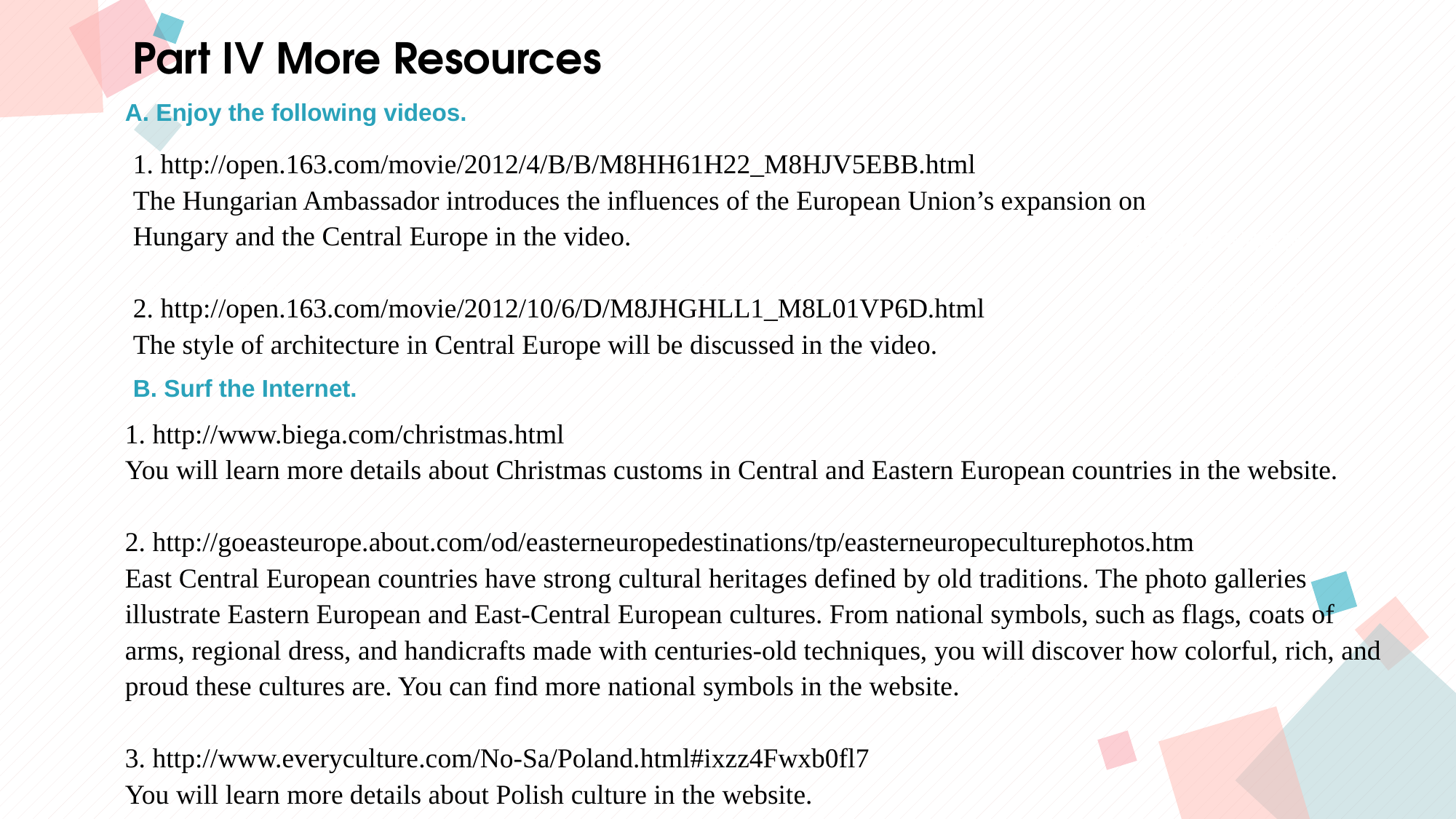

Part IV More Resources
A. Enjoy the following videos.
1. http://open.163.com/movie/2012/4/B/B/M8HH61H22_M8HJV5EBB.html
The Hungarian Ambassador introduces the influences of the European Union’s expansion on
Hungary and the Central Europe in the video.

2. http://open.163.com/movie/2012/10/6/D/M8JHGHLL1_M8L01VP6D.html
The style of architecture in Central Europe will be discussed in the video.
点击此处添加标题
点击此处添加标题
标题数字等都可以通过点击和重新输入进行更改，顶部“开始”面板中可以对字体、字号、颜色等进行修改。建议正文8-14号字，1.3倍字间距。
标题数字等都可以通过点击和重新输入进行更改，顶部“开始”面板中可以对字体、字号、颜色等进行修改。建议正文8-14号字，1.3倍字间距。
标题数字等都可以通过点击和重新输入进行更改，顶部“开始”面板中可以对字体、字号、颜色等进行修改。建议正文8-14号字，1.3倍字间距。
B. Surf the Internet.
1. http://www.biega.com/christmas.html
You will learn more details about Christmas customs in Central and Eastern European countries in the website.

2. http://goeasteurope.about.com/od/easterneuropedestinations/tp/easterneuropeculturephotos.htm
East Central European countries have strong cultural heritages defined by old traditions. The photo galleries illustrate Eastern European and East-Central European cultures. From national symbols, such as flags, coats of arms, regional dress, and handicrafts made with centuries-old techniques, you will discover how colorful, rich, and proud these cultures are. You can find more national symbols in the website.

3. http://www.everyculture.com/No-Sa/Poland.html#ixzz4Fwxb0fl7
You will learn more details about Polish culture in the website.
点击此处添加标题
标题数字等都可以通过点击和重新输入进行更改，顶部“开始”面板中可以对字体、字号、颜色等进行修改。建议正文8-14号字，1.3倍字间距。
标题数字等都可以通过点击和重新输入进行更改，顶部“开始”面板中可以对字体、字号、颜色等进行修改。建议正文8-14号字，1.3倍字间距。